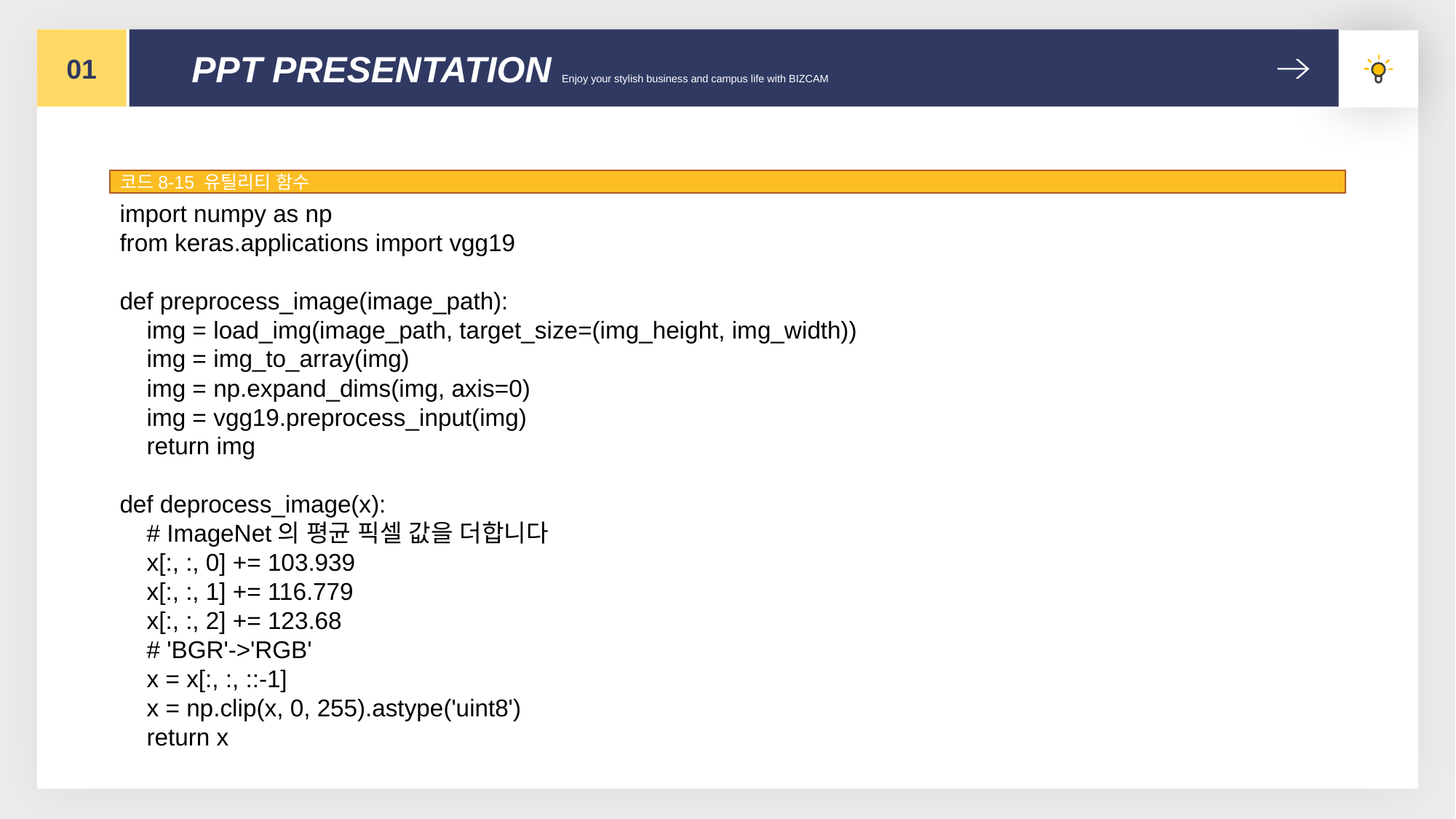

01
PPT PRESENTATION Enjoy your stylish business and campus life with BIZCAM

코드8-15 유틸리티 함수
import numpy as np
from keras.applications import vgg19

def preprocess_image(image_path):
    img = load_img(image_path, target_size=(img_height, img_width))
    img = img_to_array(img)
    img = np.expand_dims(img, axis=0)
    img = vgg19.preprocess_input(img)
    return img

def deprocess_image(x):
    # ImageNet의 평균 픽셀 값을 더합니다
    x[:, :, 0] += 103.939
    x[:, :, 1] += 116.779
    x[:, :, 2] += 123.68
    # 'BGR'->'RGB'
    x = x[:, :, ::-1]
    x = np.clip(x, 0, 255).astype('uint8')
    return x